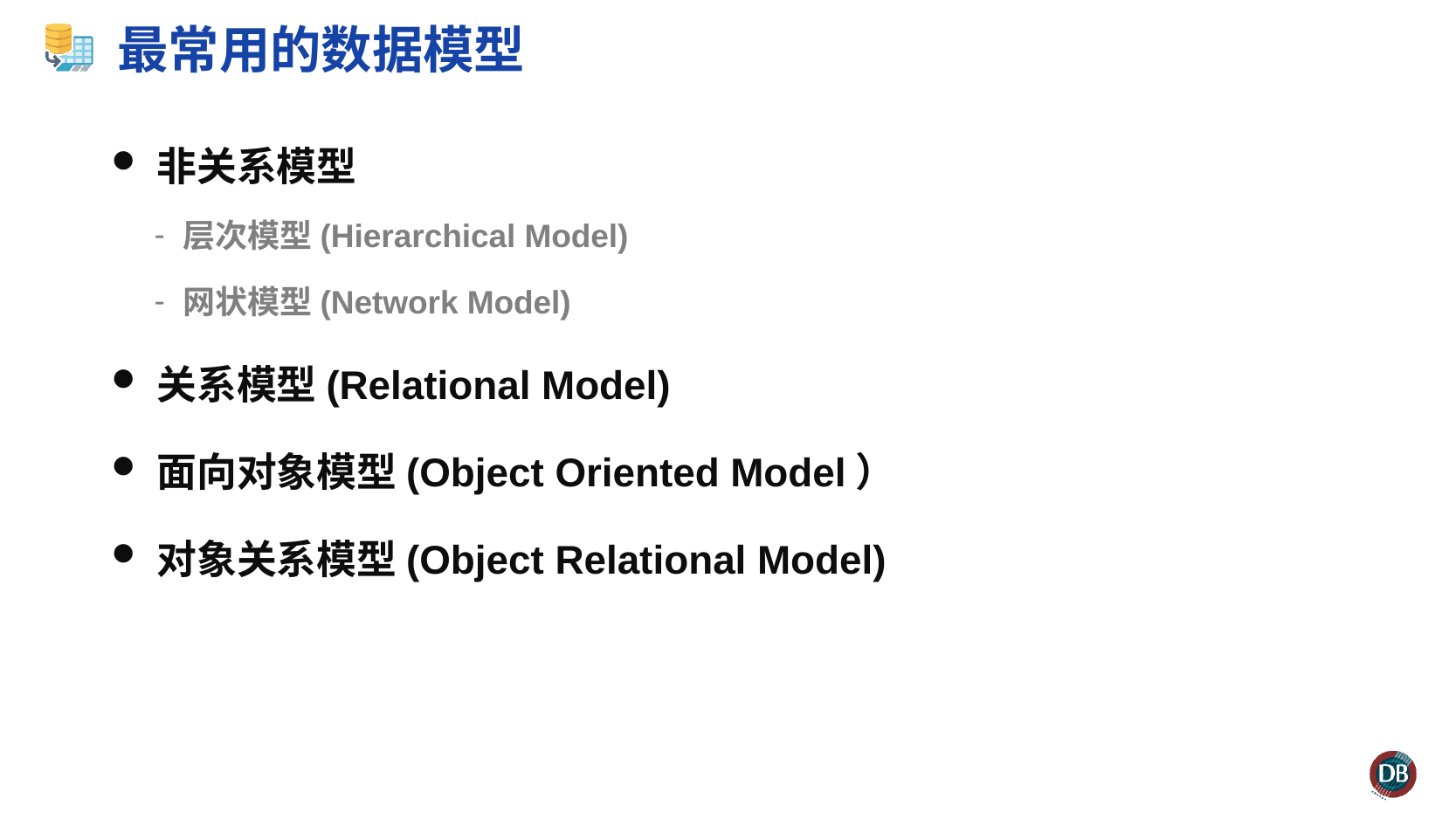

# 最常用的数据模型
非关系模型
层次模型(Hierarchical Model)
网状模型(Network Model)
关系模型(Relational Model)
面向对象模型(Object Oriented Model）
对象关系模型(Object Relational Model)